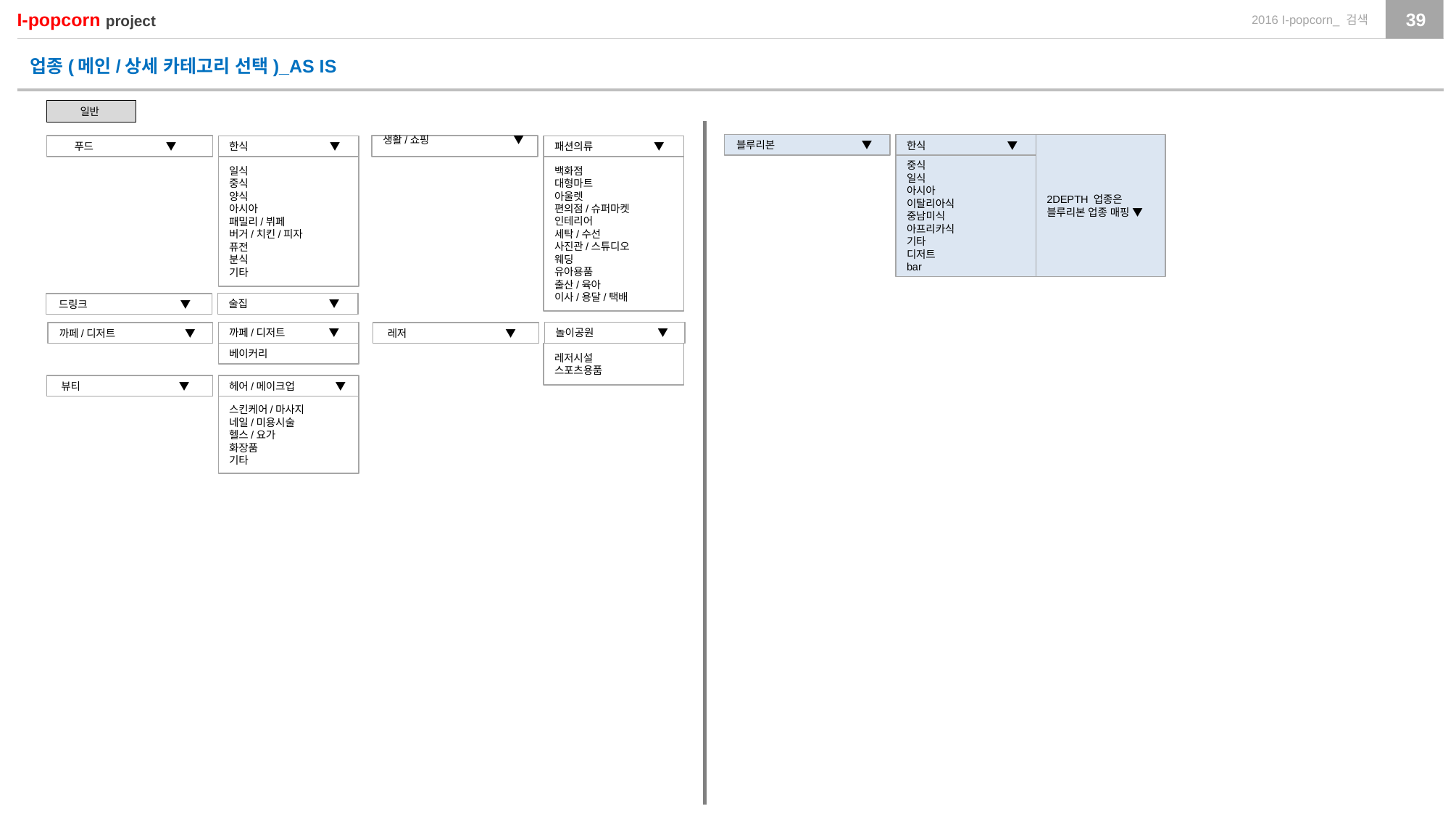

업종(메인/상세 카테고리 선택)_AS IS
일반
2DEPTH 업종은
블루리본 업종 매핑 ▼
블루리본                              ▼
한식                            ▼
푸드                         ▼
생활/쇼핑                             ▼
한식                            ▼
패션의류                     ▼
중식
일식
아시아
이탈리아식
중남미식
아프리카식
기타
디저트
bar
일식
중식
양식
아시아
패밀리/뷔페
버거/치킨/피자
퓨전
분식
기타
백화점
대형마트
아울렛
편의점/슈퍼마켓
인테리어
세탁/수선
사진관/스튜디오
웨딩
유아용품
출산/육아
이사/용달/택배
술집                            ▼
드링크                                ▼
까페/디저트               ▼
놀이공원                      ▼
까페/디저트                        ▼
레저                                  ▼
베이커리
레저시설
스포츠용품
헤어/메이크업              ▼
뷰티                                  ▼
스킨케어/마사지
네일/미용시술
헬스/요가
화장품
기타